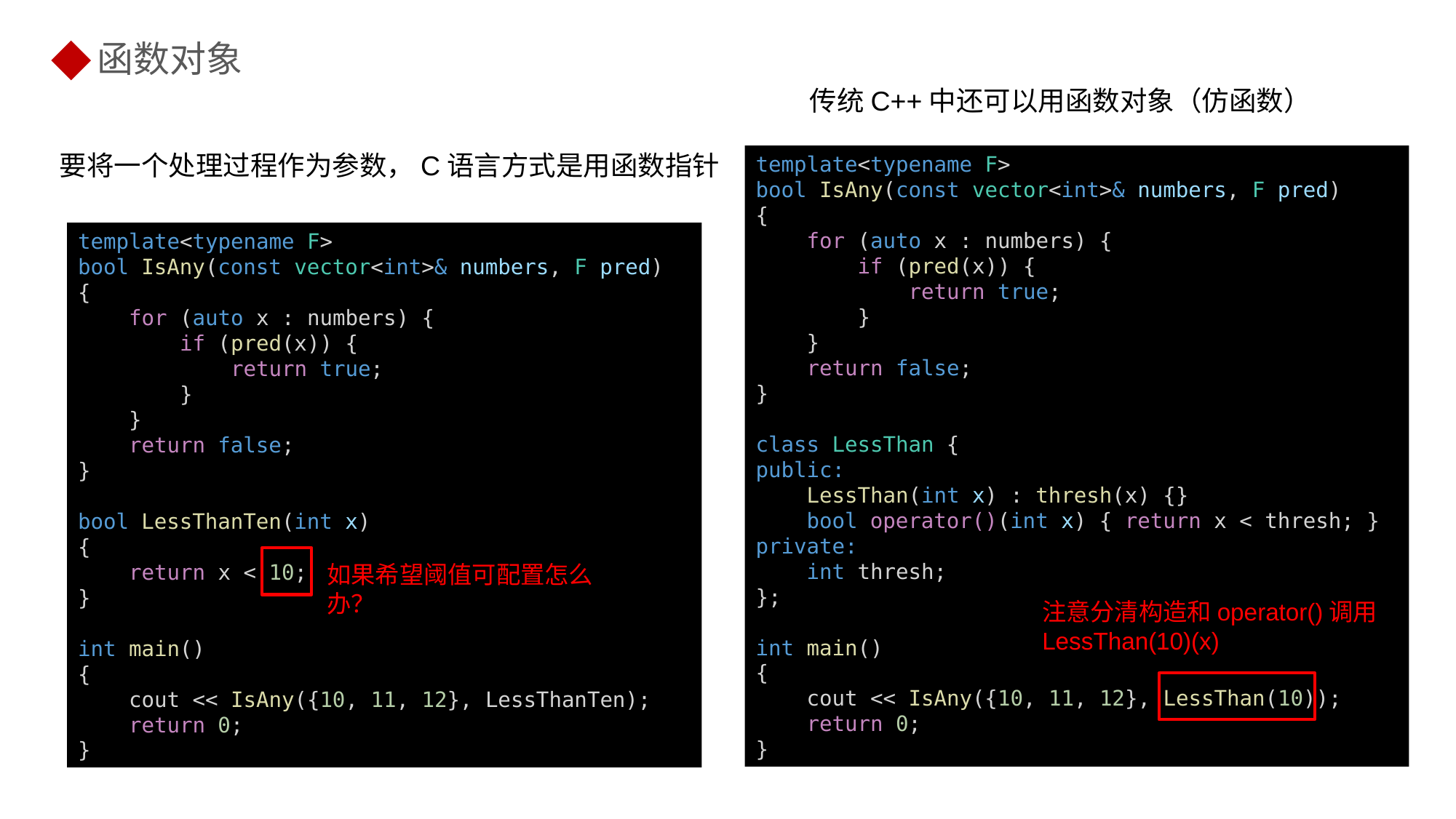

函数对象

传统C++中还可以用函数对象（仿函数）
要将一个处理过程作为参数，C语言方式是用函数指针
template<typename F>
bool IsAny(const vector<int>& numbers, F pred)
{
    for (auto x : numbers) {
        if (pred(x)) {
            return true;
        }
    }
    return false;
}
class LessThan {
public:
    LessThan(int x) : thresh(x) {}
    bool operator()(int x) { return x < thresh; }
private:
    int thresh;
};
int main()
{
    cout << IsAny({10, 11, 12}, LessThan(10));
    return 0;
}
template<typename F>
bool IsAny(const vector<int>& numbers, F pred)
{
    for (auto x : numbers) {
        if (pred(x)) {
            return true;
        }
    }
    return false;
}
bool LessThanTen(int x)
{
    return x < 10;
}
int main()
{
    cout << IsAny({10, 11, 12}, LessThanTen);
    return 0;
}

如果希望阈值可配置怎么办？
注意分清构造和operator()调用
LessThan(10)(x)